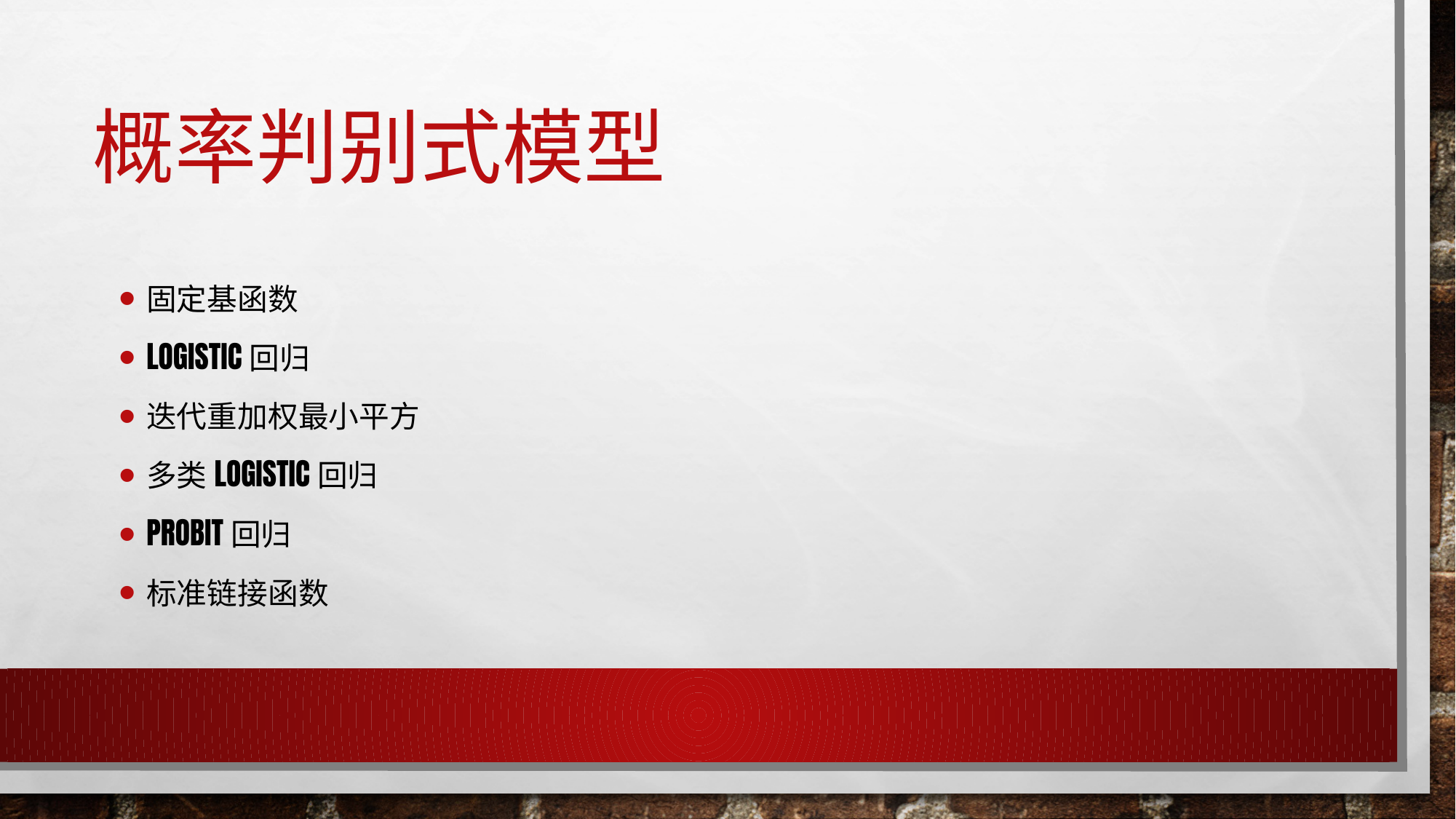

# 概率判别式模型
固定基函数
Logistic回归
迭代重加权最小平方
多类Logistic回归
Probit回归
标准链接函数